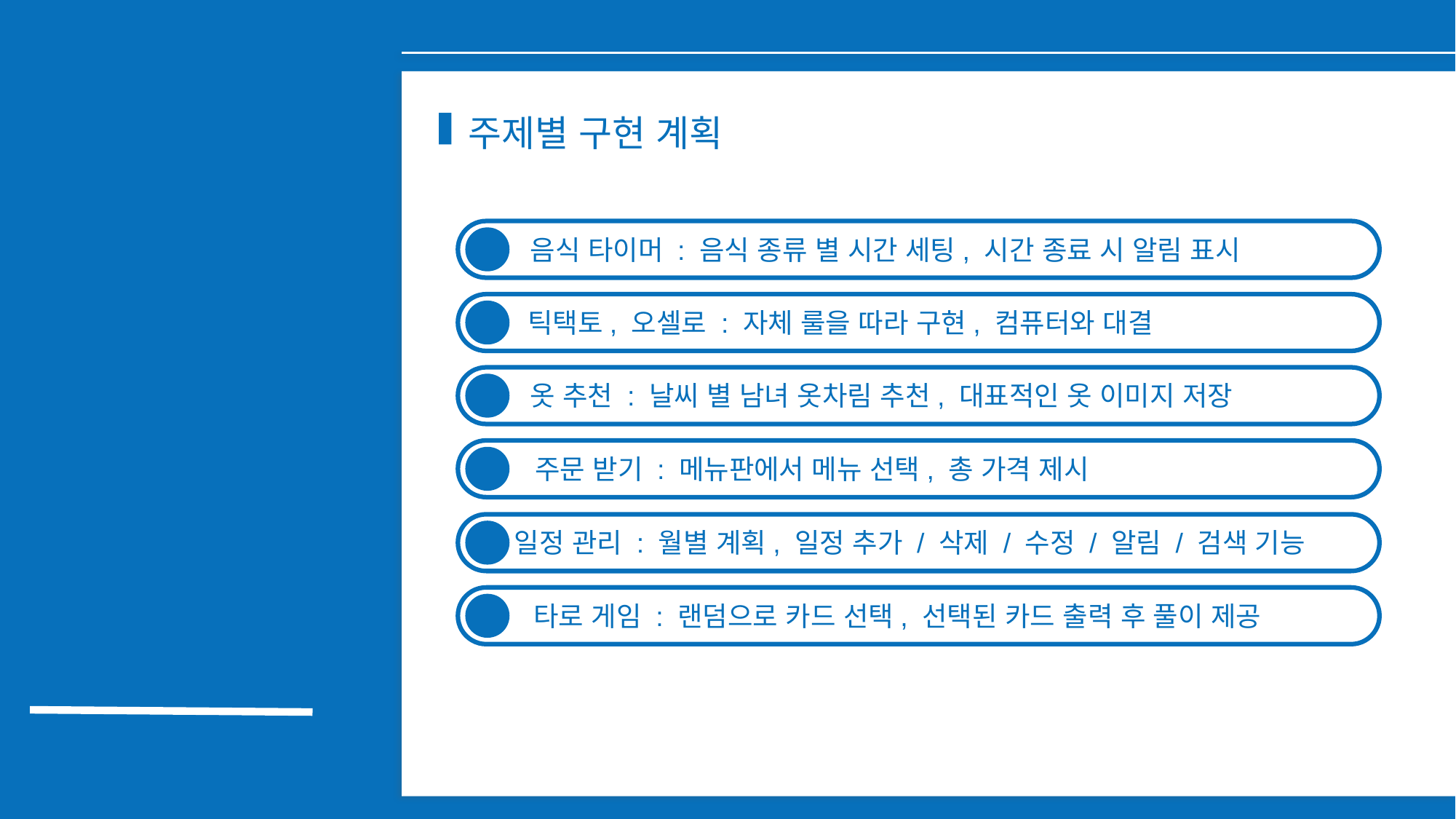

주제별 구현 계획

1
음식 타이머 : 음식 종류 별 시간 세팅, 시간 종료 시 알림 표시

2
틱택토, 오셀로 : 자체 룰을 따라 구현, 컴퓨터와 대결

3
옷 추천 : 날씨 별 남녀 옷차림 추천, 대표적인 옷 이미지 저장

4
주문 받기 : 메뉴판에서 메뉴 선택, 총 가격 제시

5
일정 관리 : 월별 계획, 일정 추가 / 삭제 / 수정 / 알림 / 검색 기능
STEP 01.
계획

6
타로 게임 : 랜덤으로 카드 선택, 선택된 카드 출력 후 풀이 제공